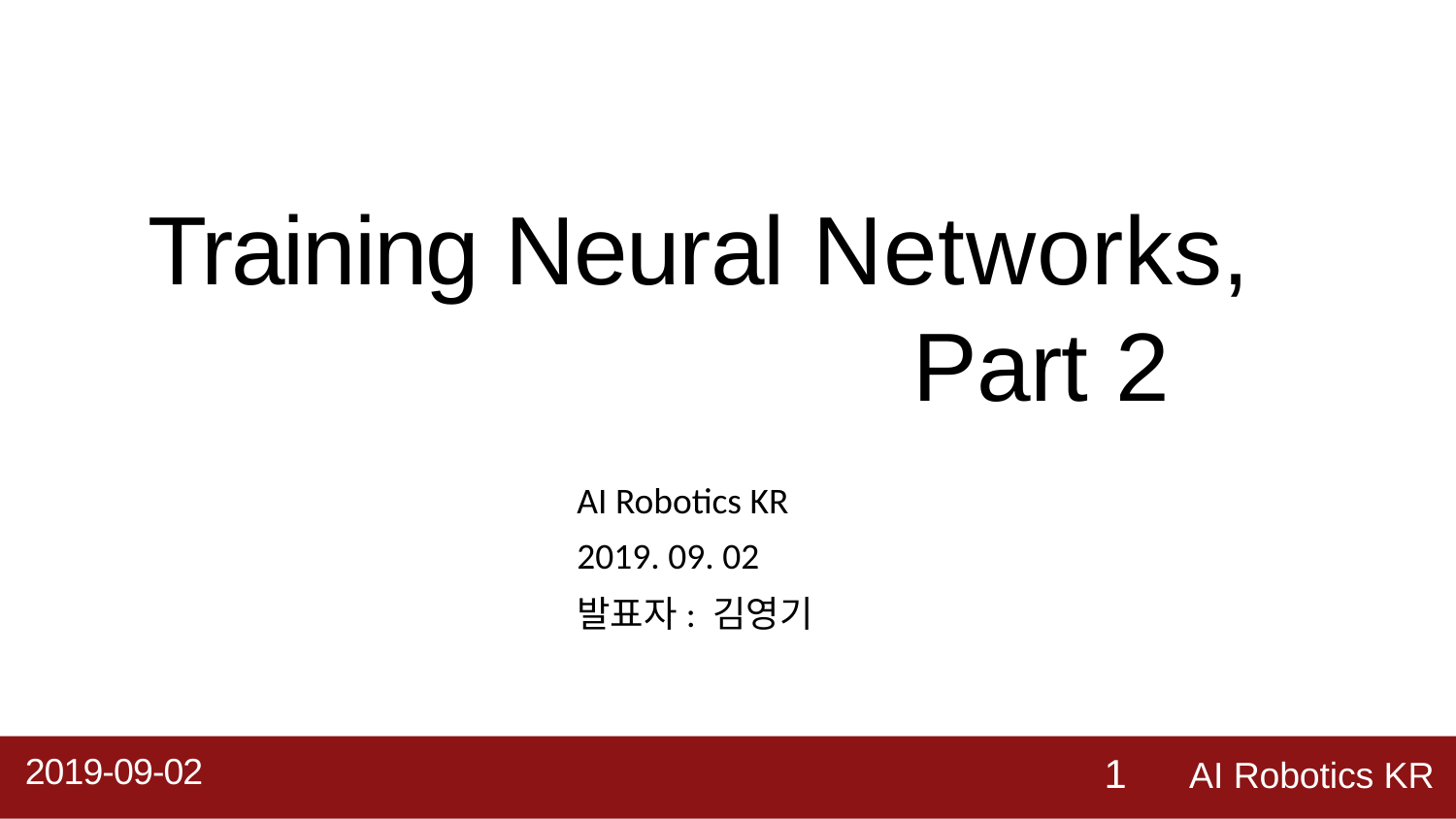

# Training Neural Networks,
Part 2
AI Robotics KR

2019. 09. 02

발표자: 김영기
AI Robotics KR
2019-09-02
1